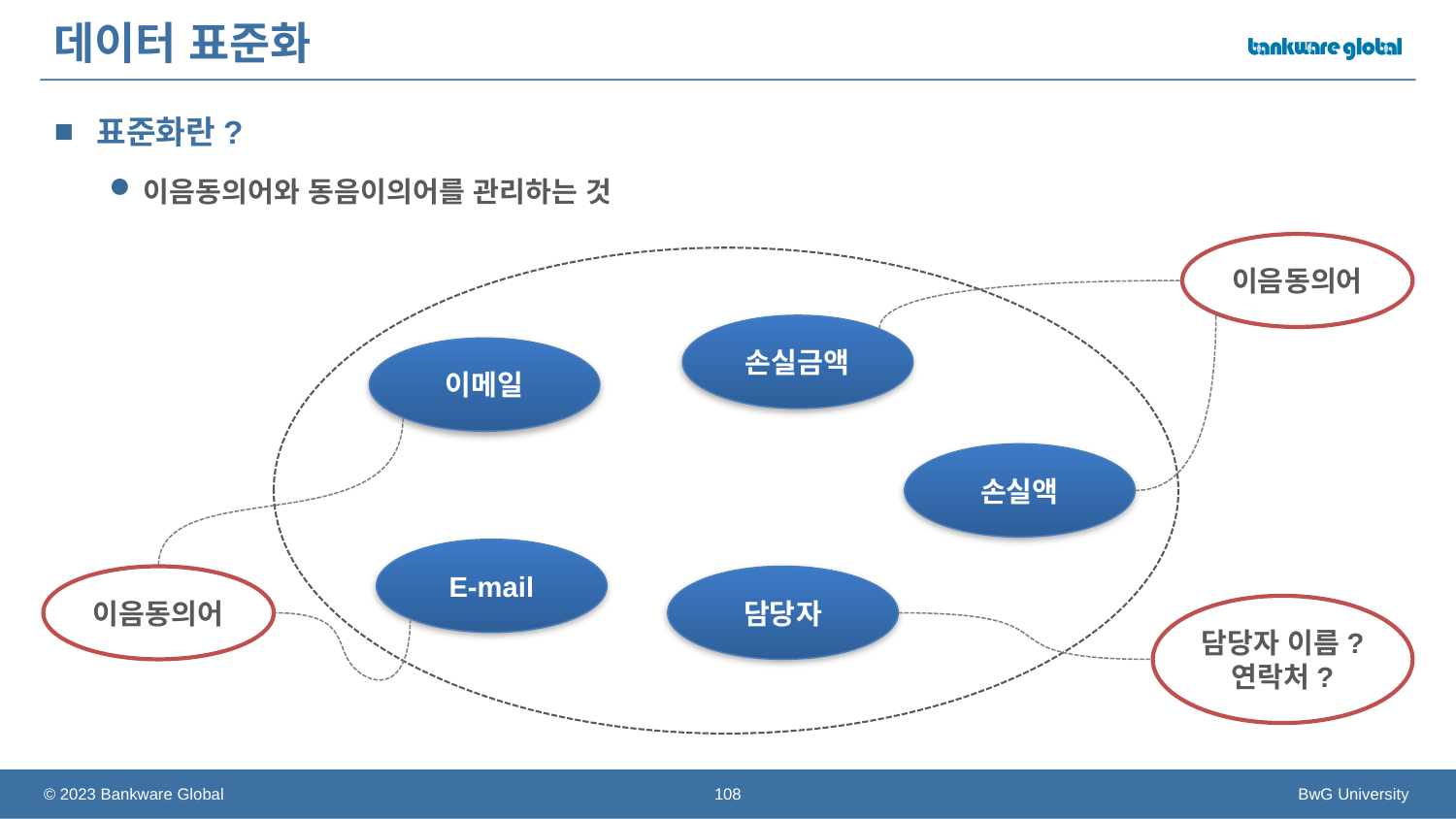

# 데이터 표준화
표준화란?
이음동의어와 동음이의어를 관리하는 것
이음동의어

손실금액
이메일
손실액
E-mail
이음동의어
담당자
담당자 이름?
연락처?
108